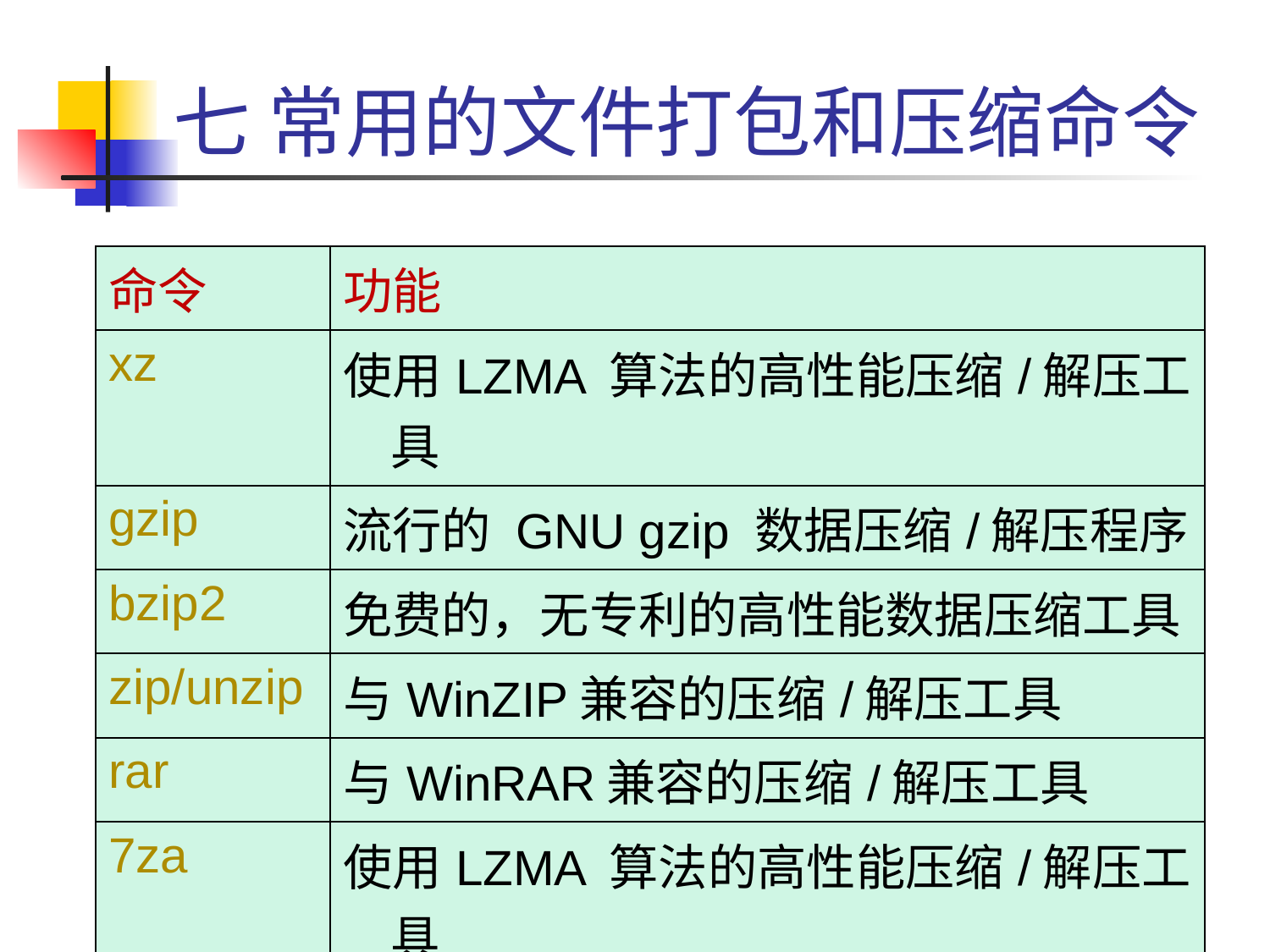

# 七 常用的文件打包和压缩命令
| 命令 | 功能 |
| --- | --- |
| xz | 使用LZMA 算法的高性能压缩/解压工具 |
| gzip | 流行的 GNU gzip 数据压缩/解压程序 |
| bzip2 | 免费的，无专利的高性能数据压缩工具 |
| zip/unzip | 与WinZIP兼容的压缩/解压工具 |
| rar | 与WinRAR兼容的压缩/解压工具 |
| 7za | 使用LZMA 算法的高性能压缩/解压工具 |
| tar | 文件打包、归档工具 |